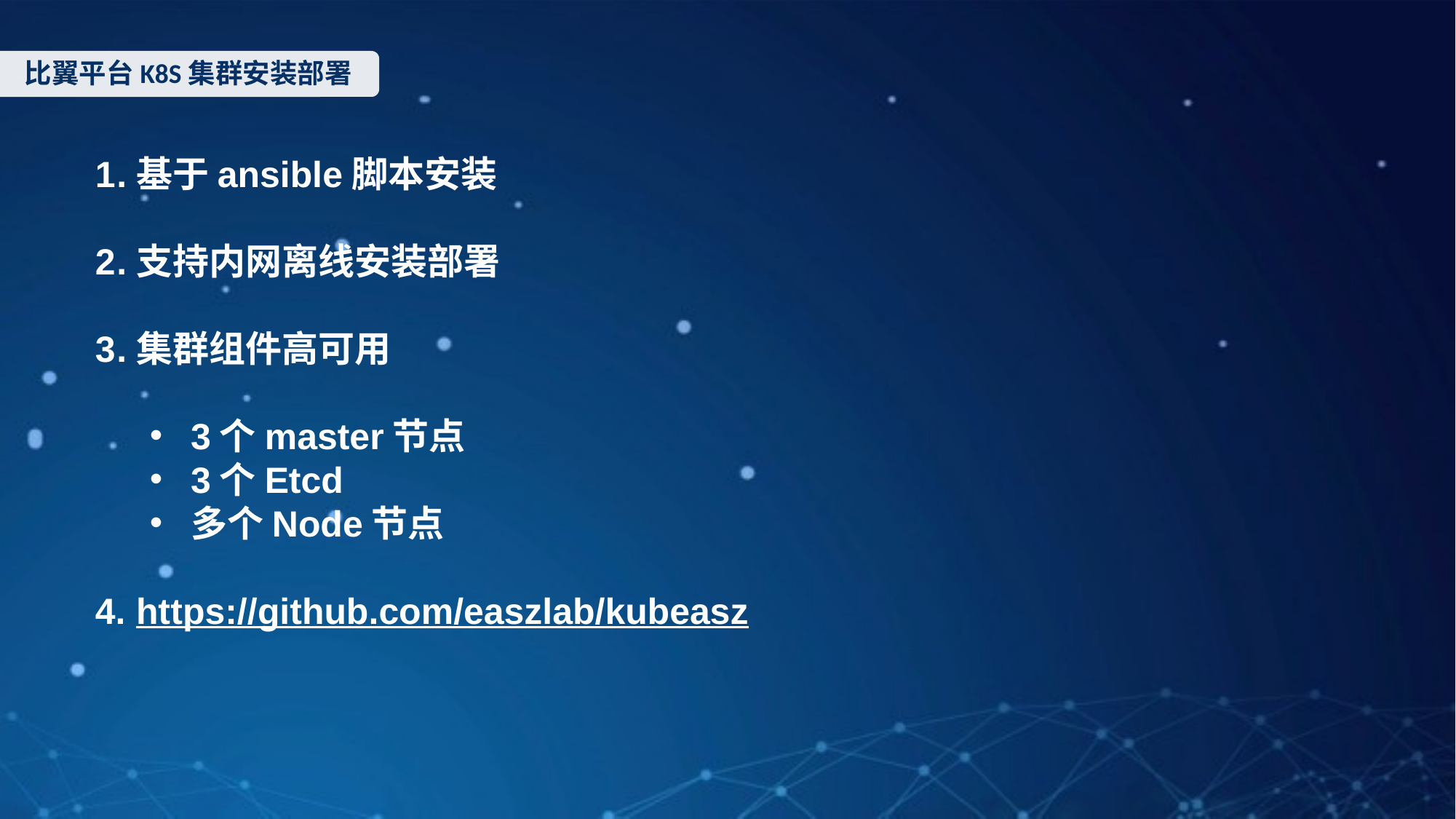

比翼平台K8S集群安装部署

基于ansible脚本安装

支持内网离线安装部署

集群组件高可用

3个master节点
3个Etcd
多个Node节点

https://github.com/easzlab/kubeasz